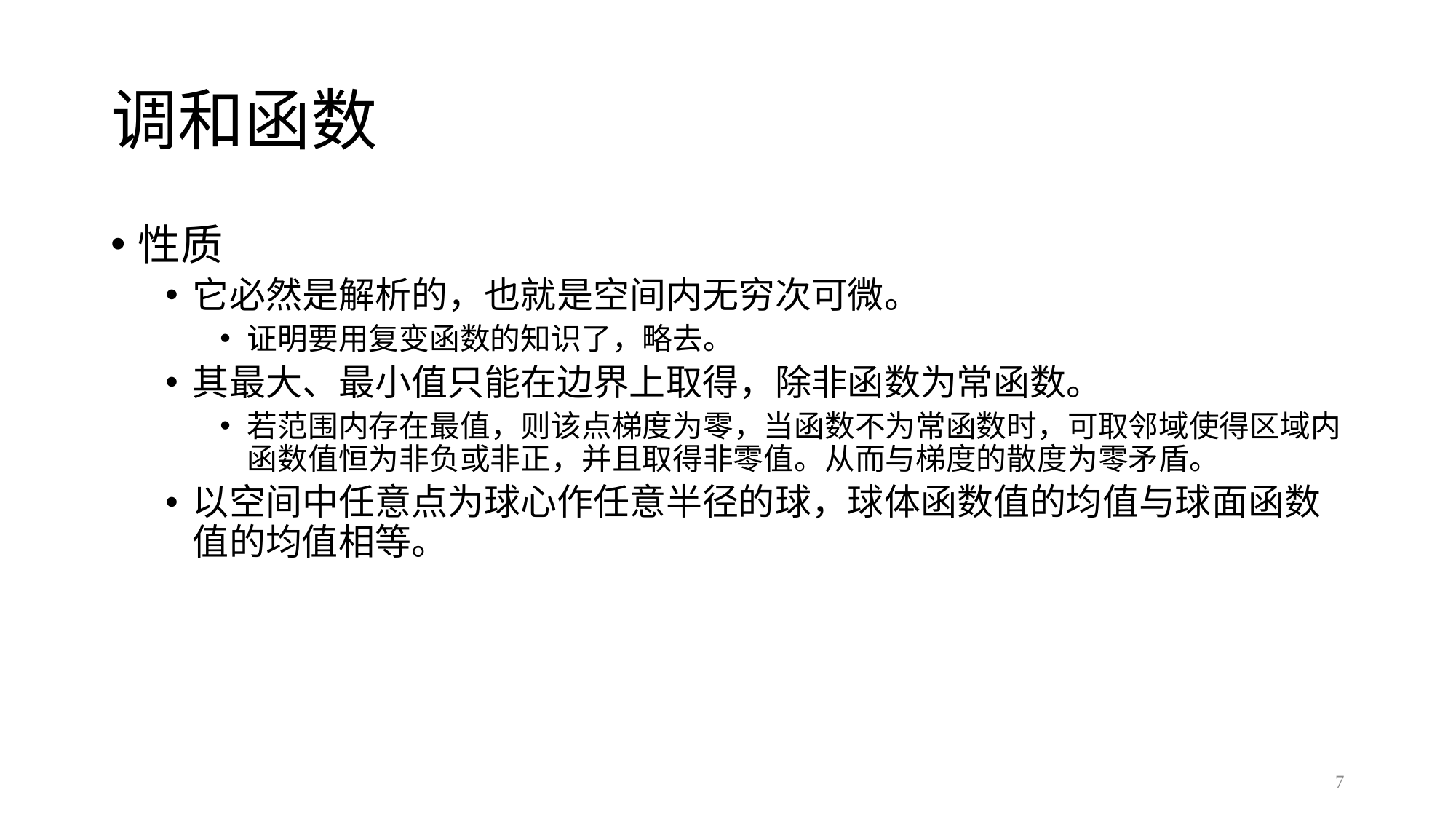

# 调和函数
性质
它必然是解析的，也就是空间内无穷次可微。
证明要用复变函数的知识了，略去。
其最大、最小值只能在边界上取得，除非函数为常函数。
若范围内存在最值，则该点梯度为零，当函数不为常函数时，可取邻域使得区域内函数值恒为非负或非正，并且取得非零值。从而与梯度的散度为零矛盾。
以空间中任意点为球心作任意半径的球，球体函数值的均值与球面函数值的均值相等。
7